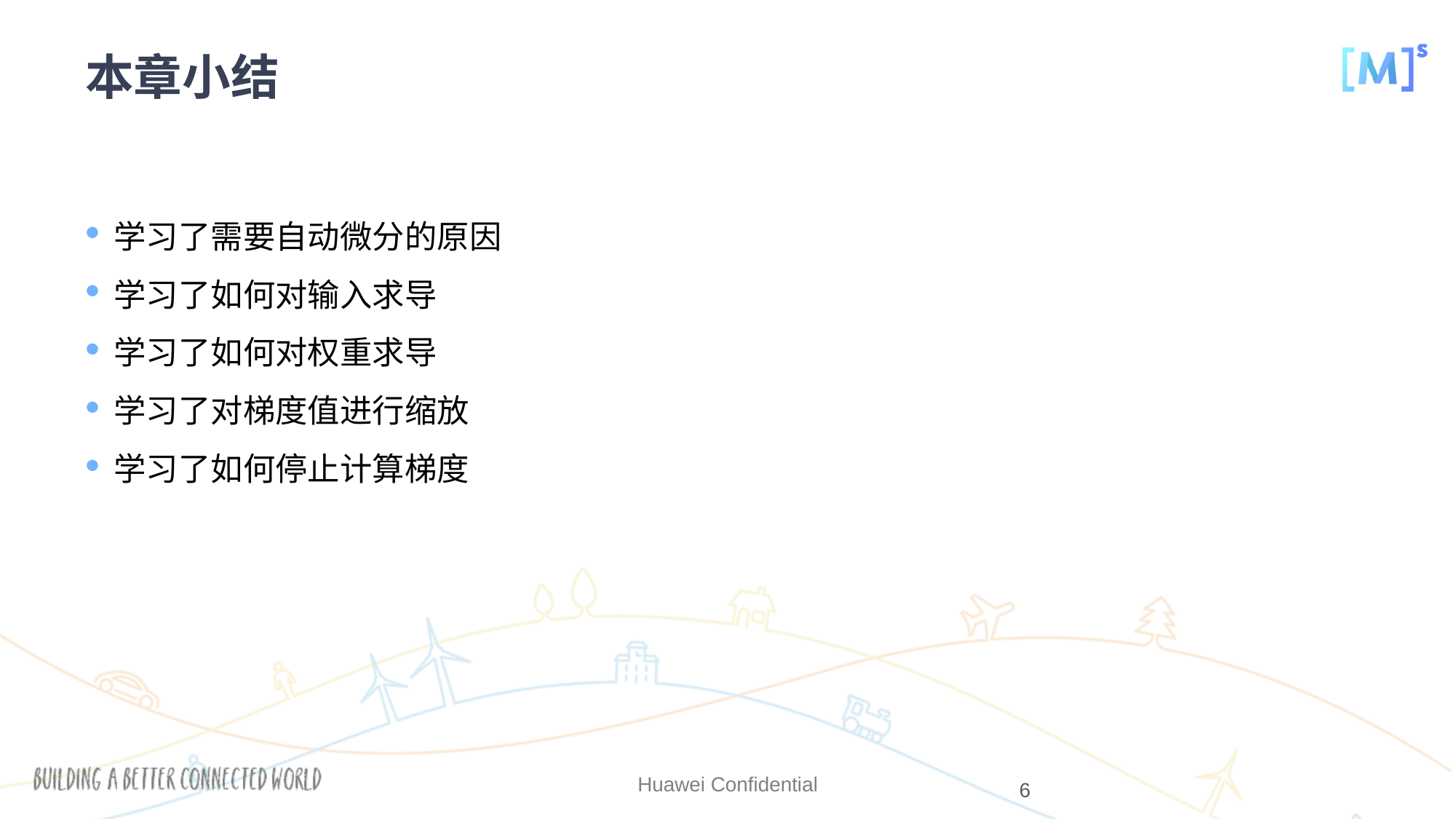

# 本章小结
学习了需要自动微分的原因
学习了如何对输入求导
学习了如何对权重求导
学习了对梯度值进行缩放
学习了如何停止计算梯度